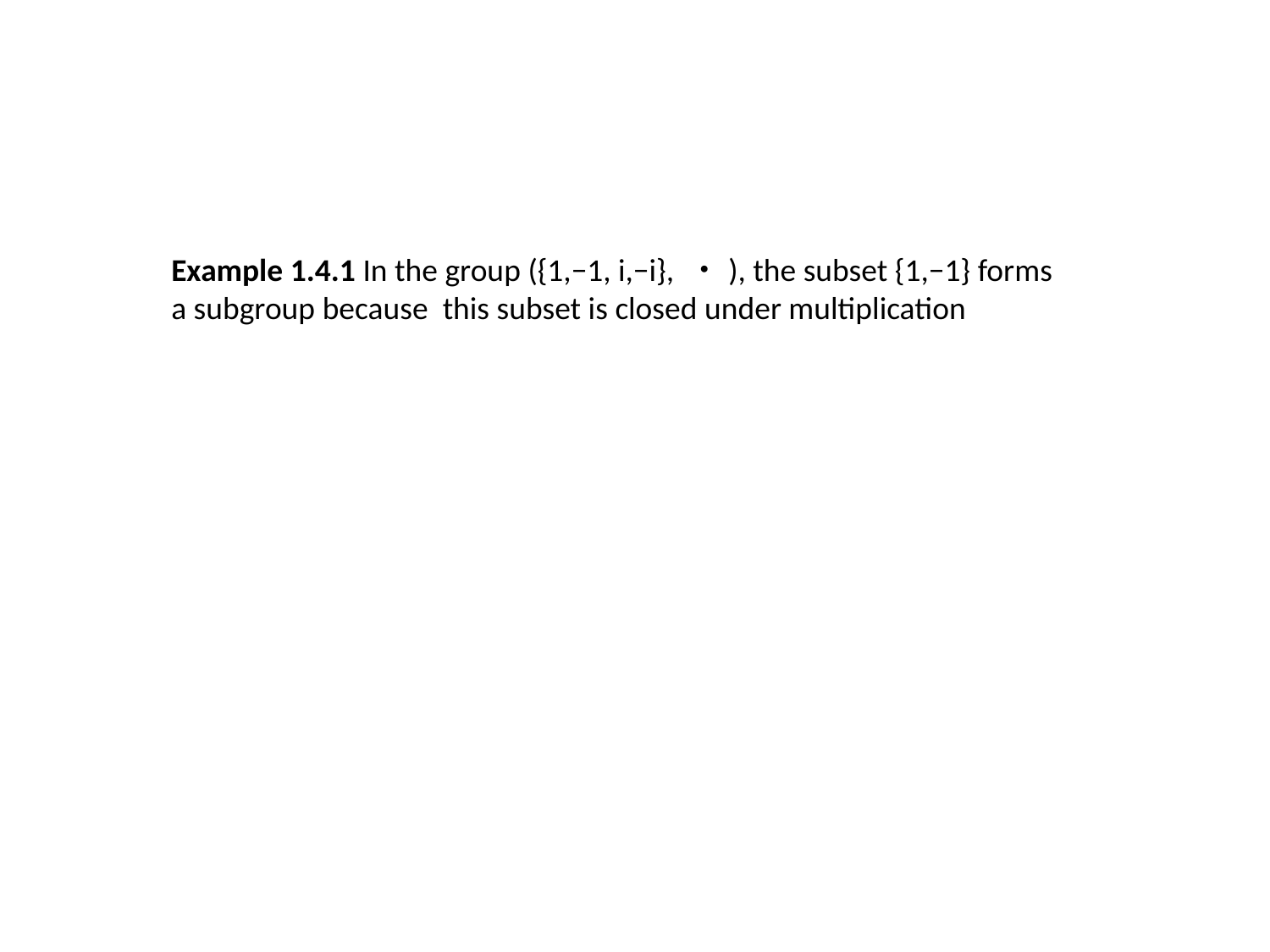

#

Example 1.4.1 In the group ({1,−1, i,−i}, ・), the subset {1,−1} forms a subgroup because  this subset is closed under multiplication